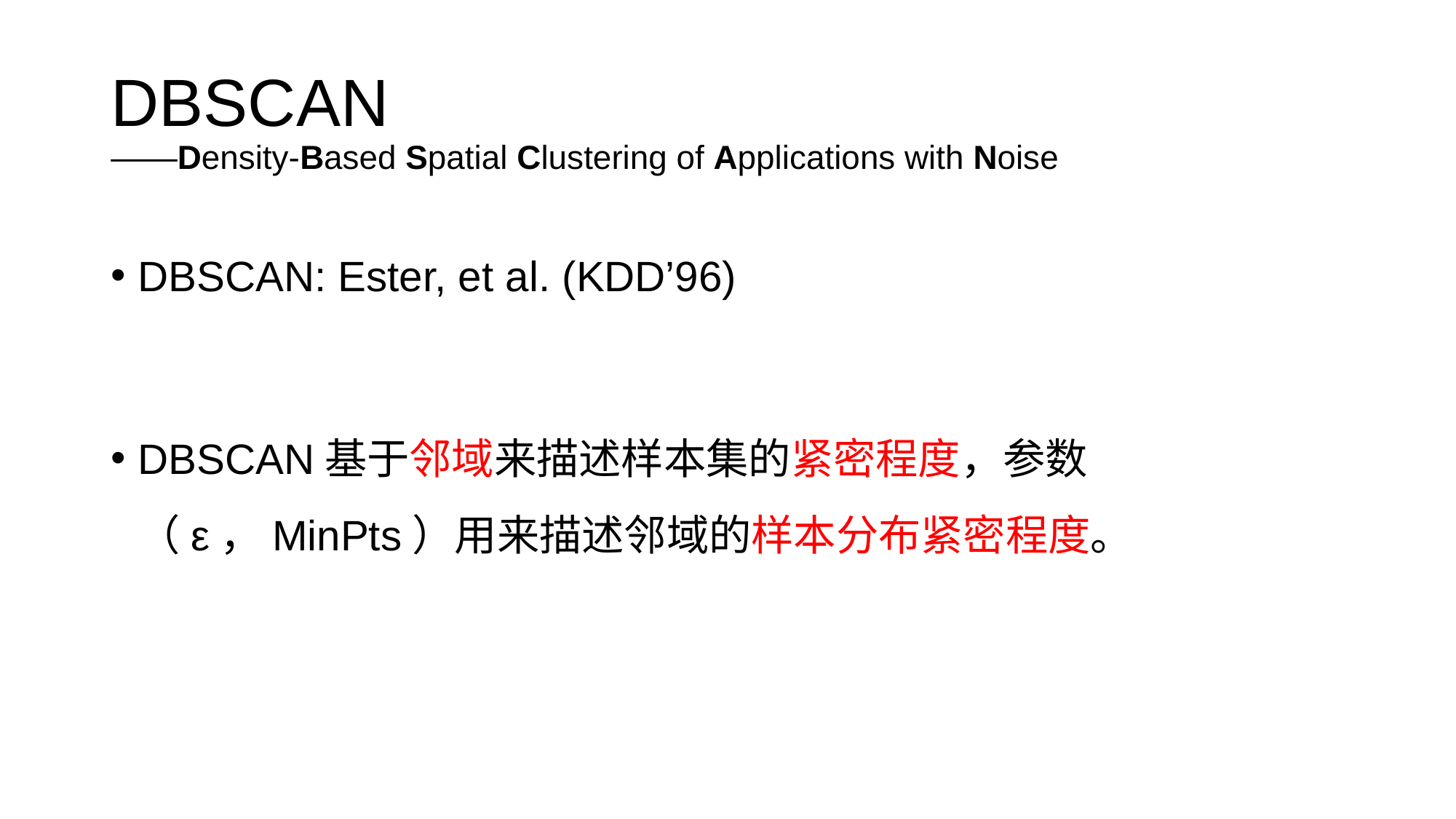

# DBSCAN ——Density-Based Spatial Clustering of Applications with Noise
DBSCAN: Ester, et al. (KDD’96)

DBSCAN基于邻域来描述样本集的紧密程度，参数（ε，MinPts）用来描述邻域的样本分布紧密程度。